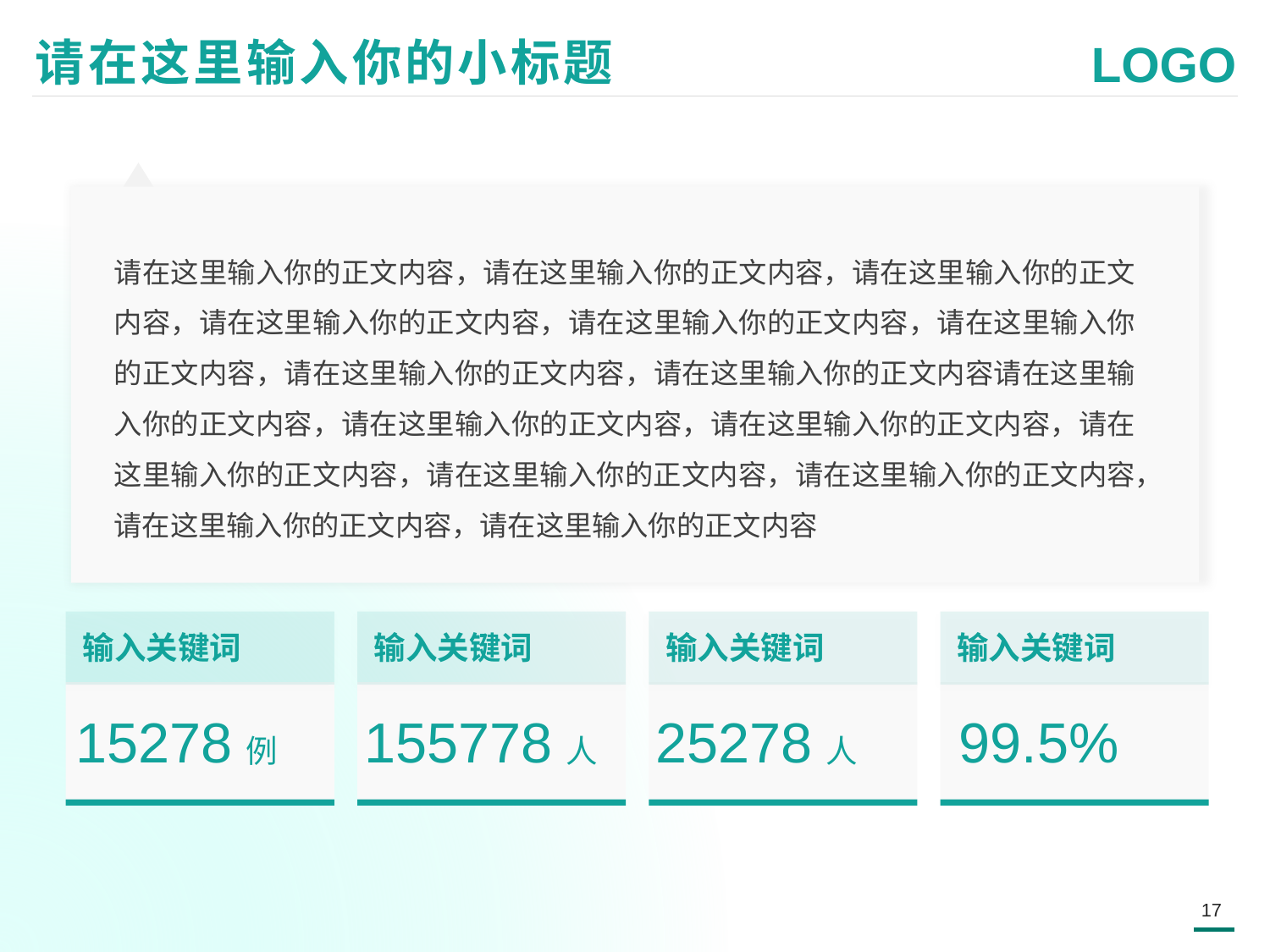

请在这里输入你的小标题

请在这里输入你的正文内容，请在这里输入你的正文内容，请在这里输入你的正文内容，请在这里输入你的正文内容，请在这里输入你的正文内容，请在这里输入你的正文内容，请在这里输入你的正文内容，请在这里输入你的正文内容请在这里输入你的正文内容，请在这里输入你的正文内容，请在这里输入你的正文内容，请在这里输入你的正文内容，请在这里输入你的正文内容，请在这里输入你的正文内容，请在这里输入你的正文内容，请在这里输入你的正文内容

输入关键词
输入关键词
输入关键词
输入关键词

15278例
155778人
25278人
99.5%